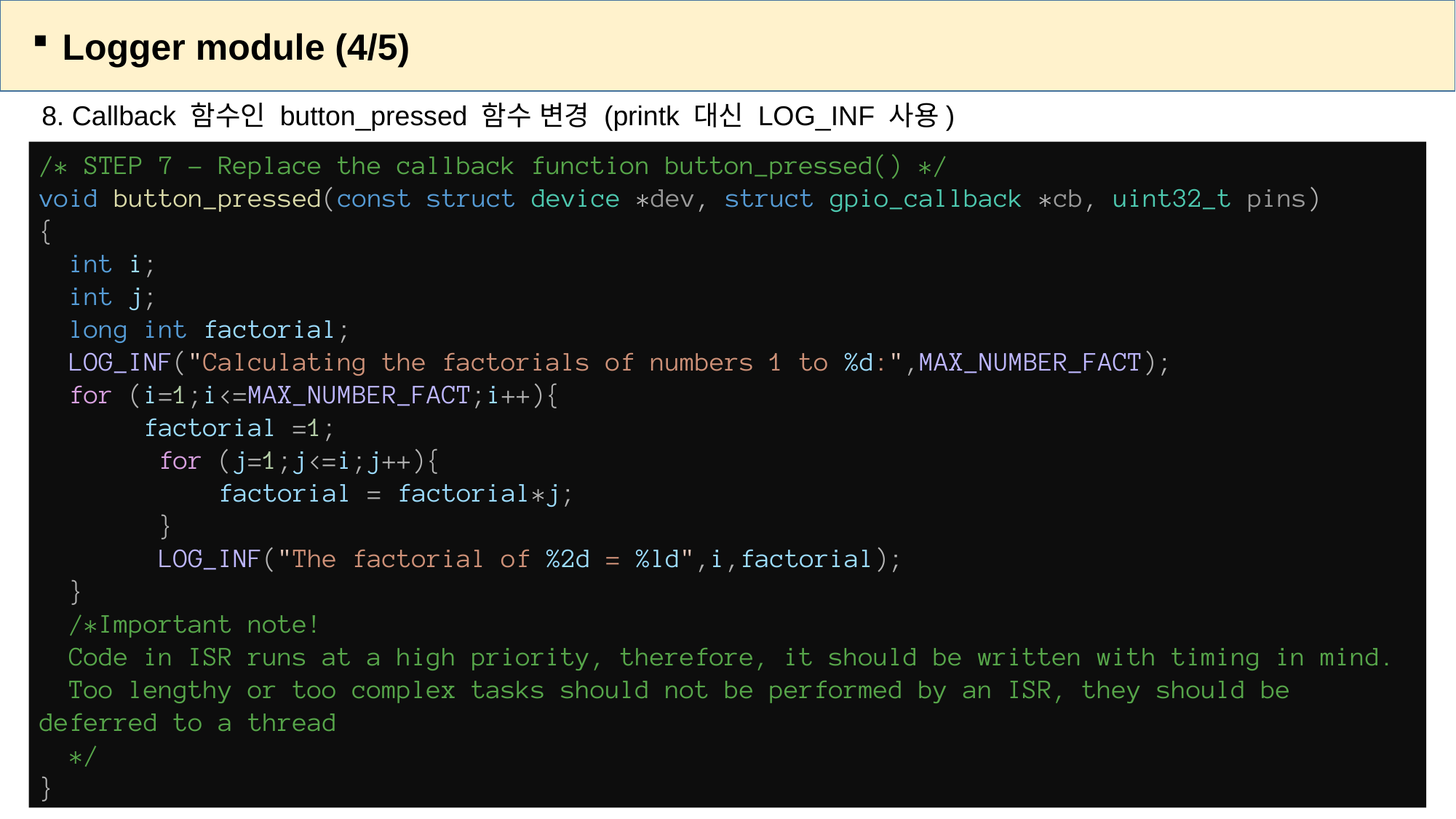

Logger module (4/5)
8. Callback 함수인 button_pressed 함수 변경 (printk 대신 LOG_INF 사용)
/* STEP 7 - Replace the callback function button_pressed() */
void button_pressed(const struct device *dev, struct gpio_callback *cb, uint32_t pins)
{
  int i;
  int j;
  long int factorial;
  LOG_INF("Calculating the factorials of numbers 1 to %d:",MAX_NUMBER_FACT);
  for (i=1;i<=MAX_NUMBER_FACT;i++){
       factorial =1;
        for (j=1;j<=i;j++){
            factorial = factorial*j;
        }
        LOG_INF("The factorial of %2d = %ld",i,factorial);
  }
  /*Important note!
  Code in ISR runs at a high priority, therefore, it should be written with timing in mind.
  Too lengthy or too complex tasks should not be performed by an ISR, they should be deferred to a thread
  */
}